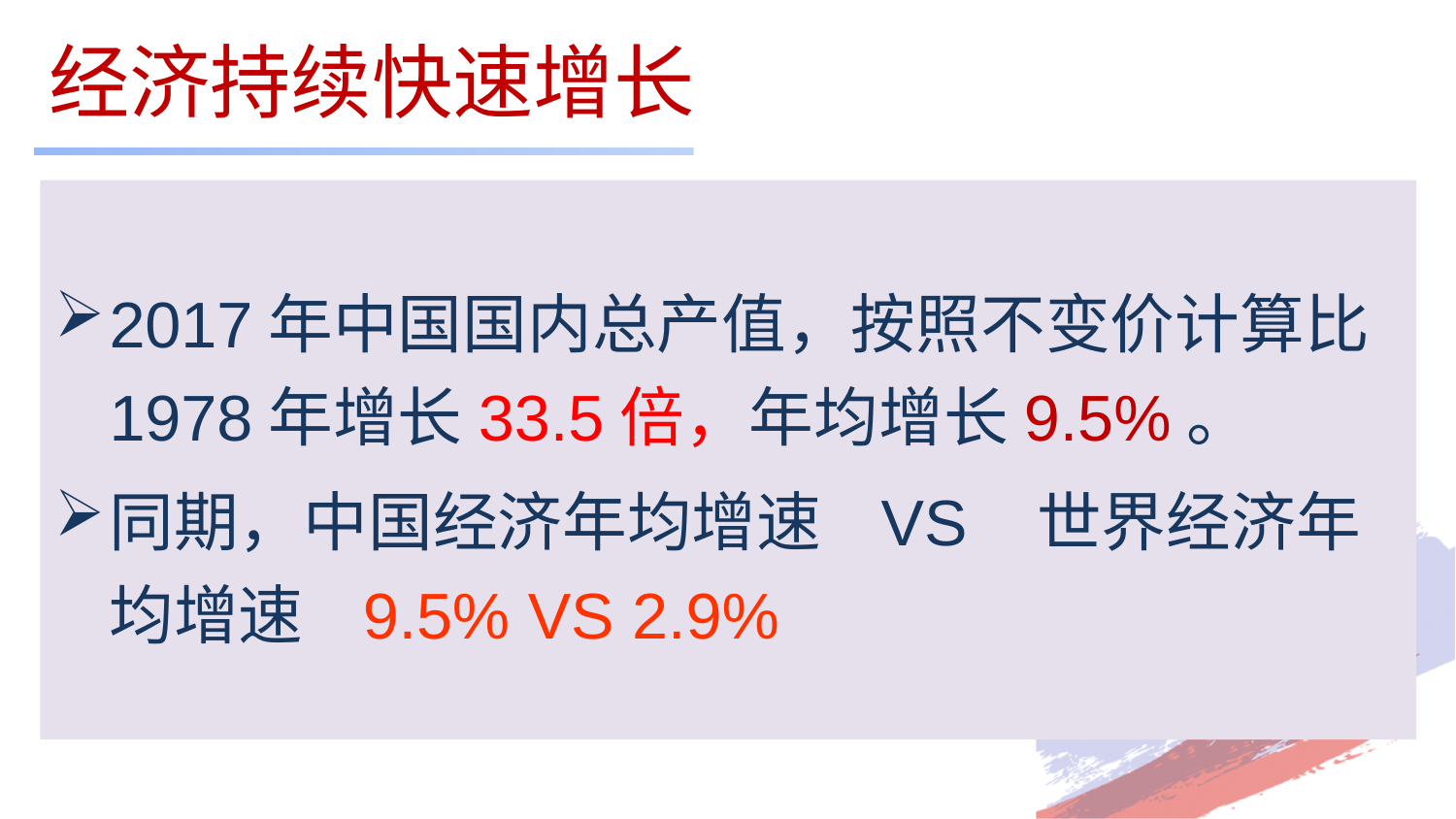

# 经济持续快速增长
2017年中国国内总产值，按照不变价计算比1978年增长33.5倍，年均增长9.5%。
同期，中国经济年均增速   VS   世界经济年均增速   9.5% VS 2.9%